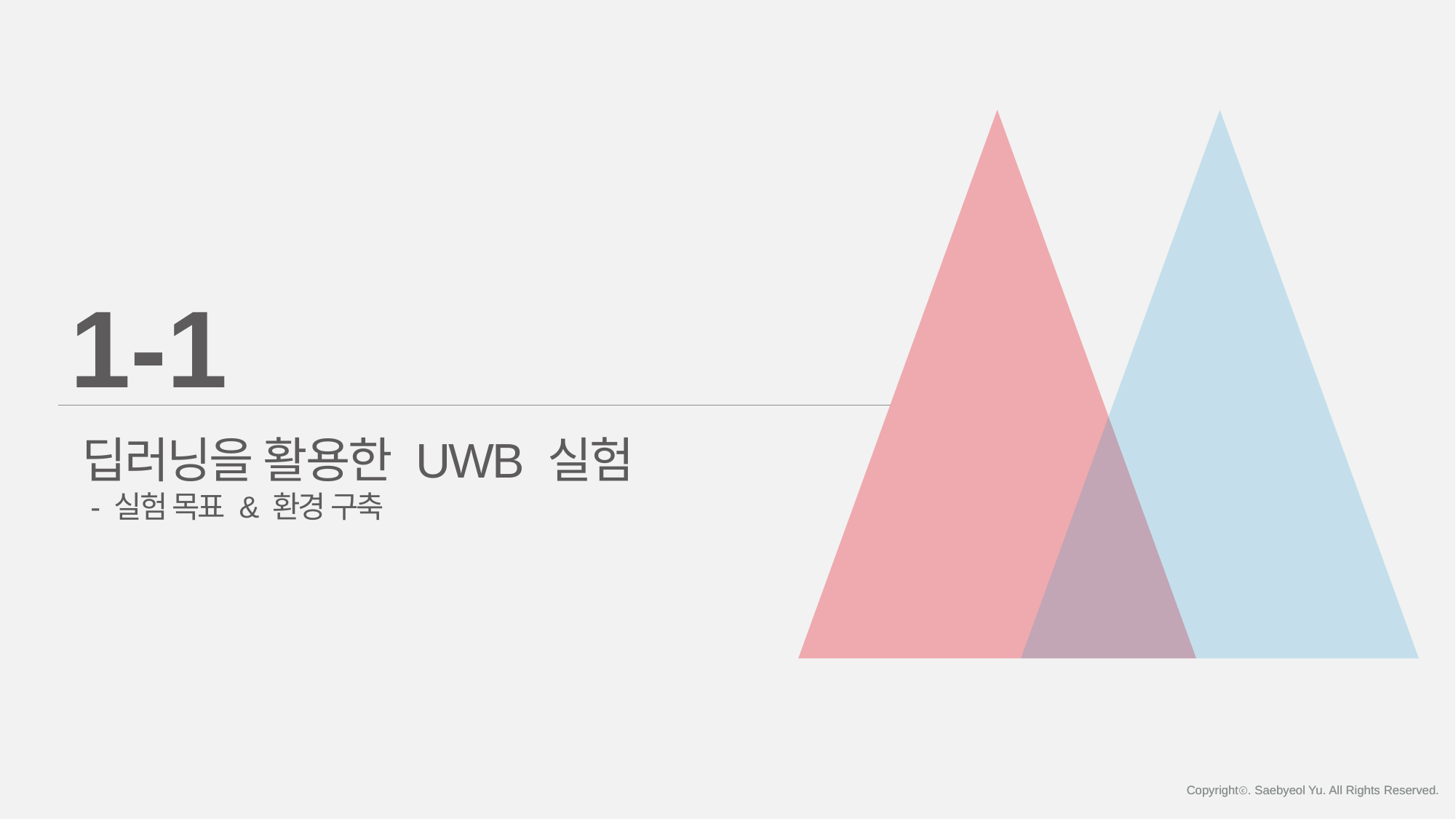

1-1
딥러닝을 활용한 UWB 실험
 - 실험 목표 & 환경 구축

Copyrightⓒ. Saebyeol Yu. All Rights Reserved.